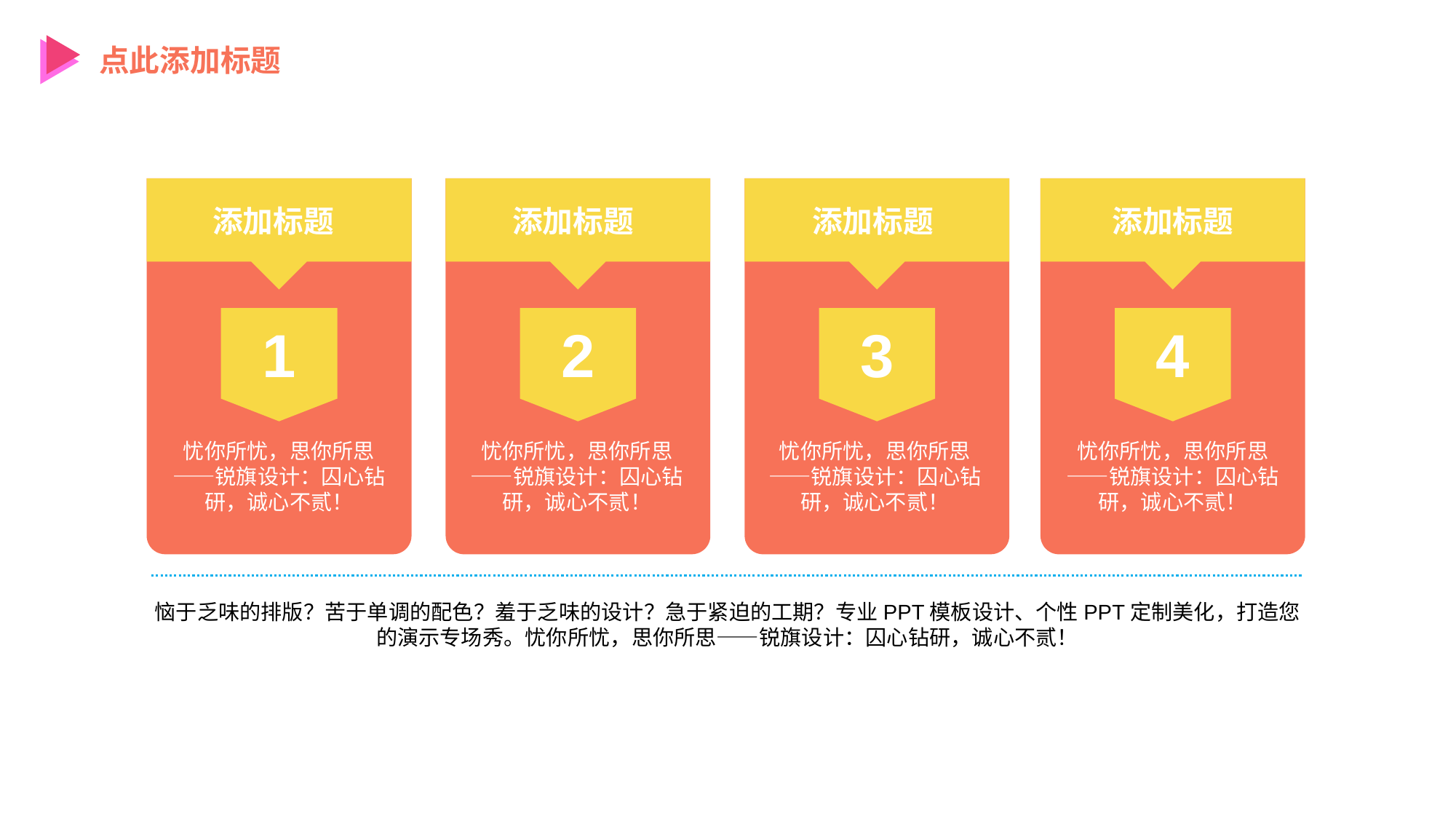

点此添加标题

添加标题
添加标题
添加标题
添加标题
1
2
3
4
忧你所忧，思你所思——锐旗设计：囚心钻研，诚心不贰！
忧你所忧，思你所思——锐旗设计：囚心钻研，诚心不贰！
忧你所忧，思你所思——锐旗设计：囚心钻研，诚心不贰！
忧你所忧，思你所思——锐旗设计：囚心钻研，诚心不贰！
恼于乏味的排版？苦于单调的配色？羞于乏味的设计？急于紧迫的工期？专业PPT模板设计、个性PPT定制美化，打造您的演示专场秀。忧你所忧，思你所思——锐旗设计：囚心钻研，诚心不贰！